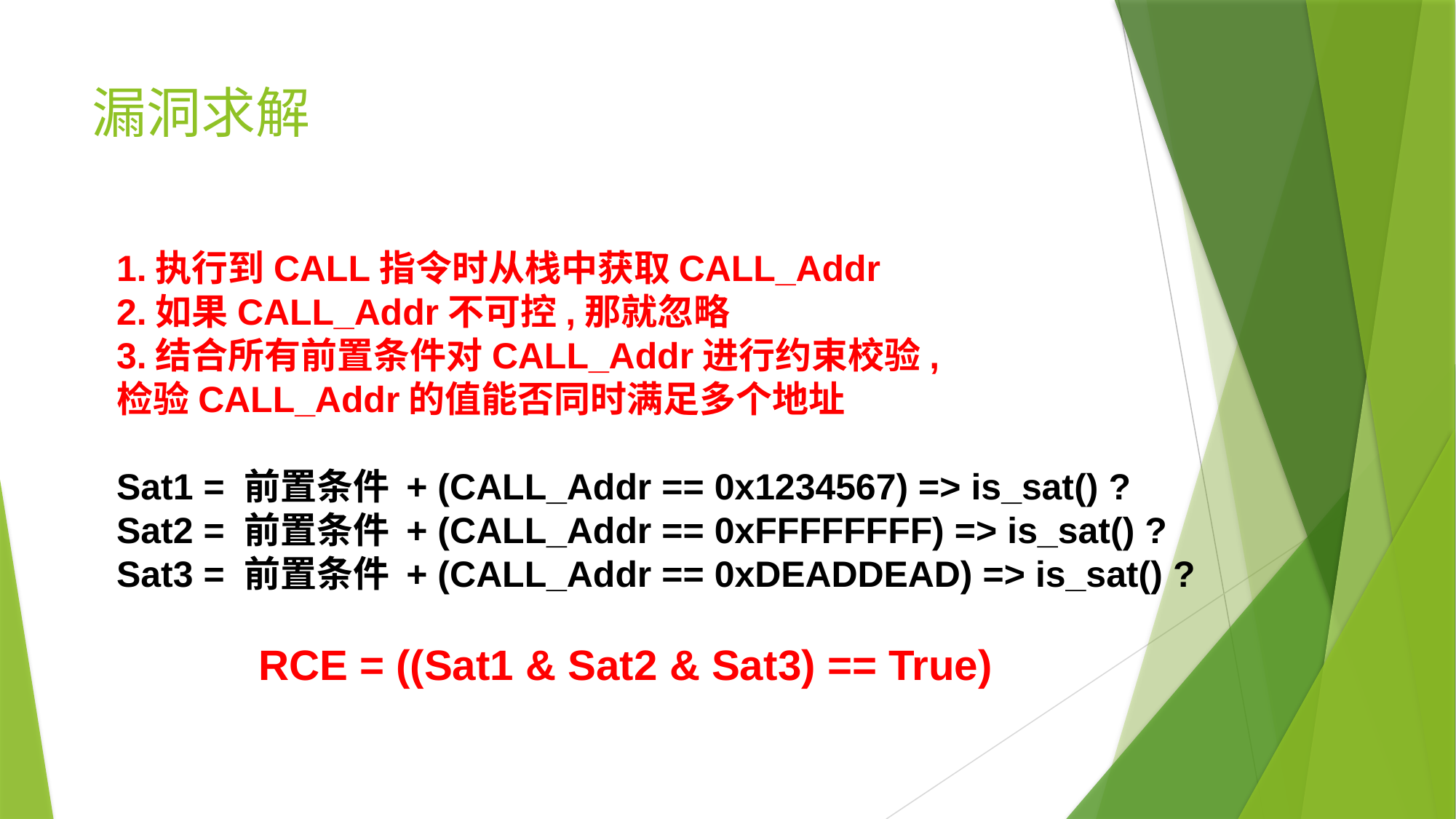

# 漏洞求解
1.执行到CALL指令时从栈中获取CALL_Addr
2.如果CALL_Addr不可控,那就忽略
3.结合所有前置条件对CALL_Addr进行约束校验,
检验CALL_Addr的值能否同时满足多个地址

Sat1 = 前置条件 + (CALL_Addr == 0x1234567) => is_sat() ?
Sat2 = 前置条件 + (CALL_Addr == 0xFFFFFFFF) => is_sat() ?
Sat3 = 前置条件 + (CALL_Addr == 0xDEADDEAD) => is_sat() ?

            RCE = ((Sat1 & Sat2 & Sat3) == True)